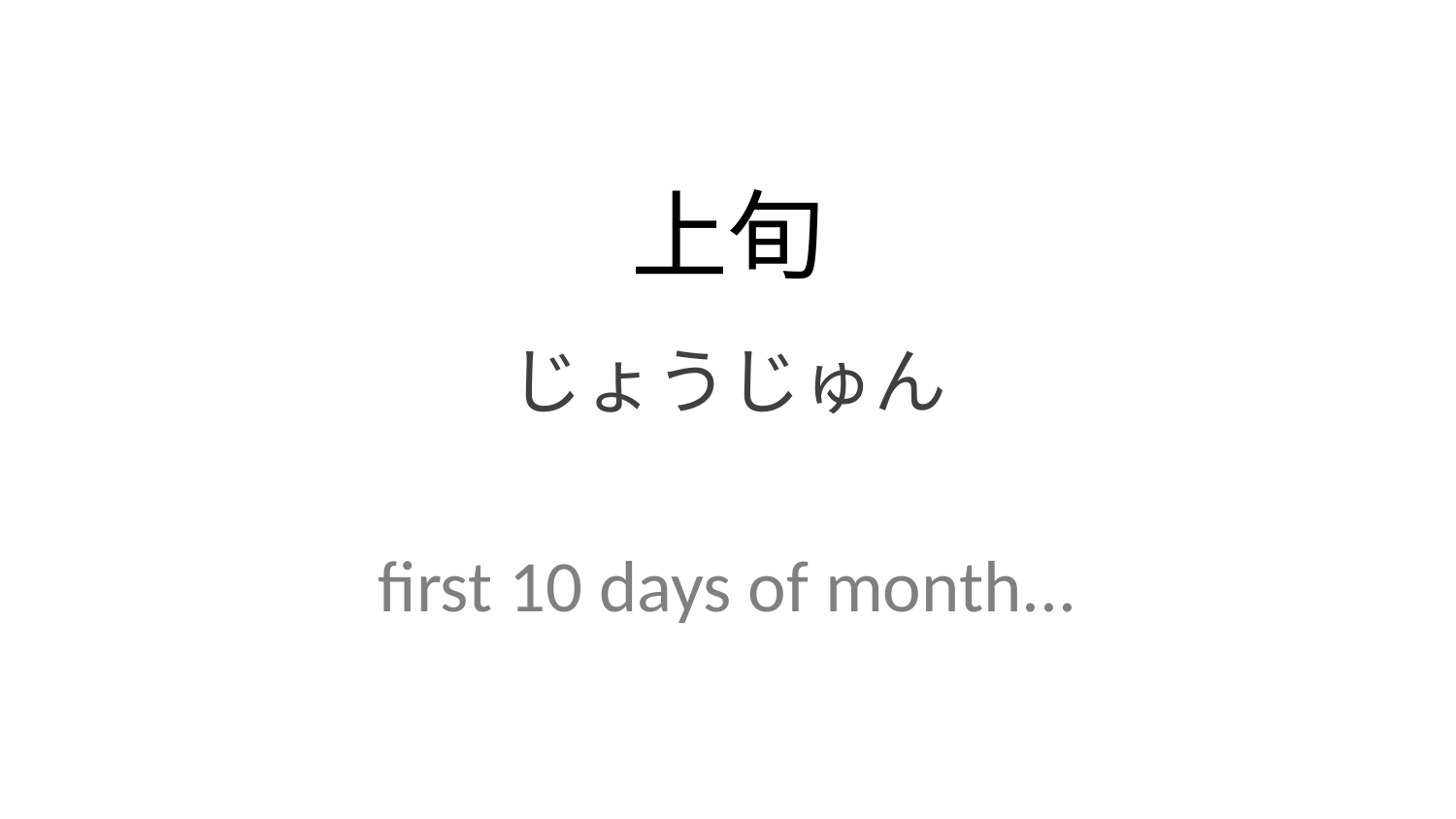

上旬

じょうじゅん
first 10 days of month...